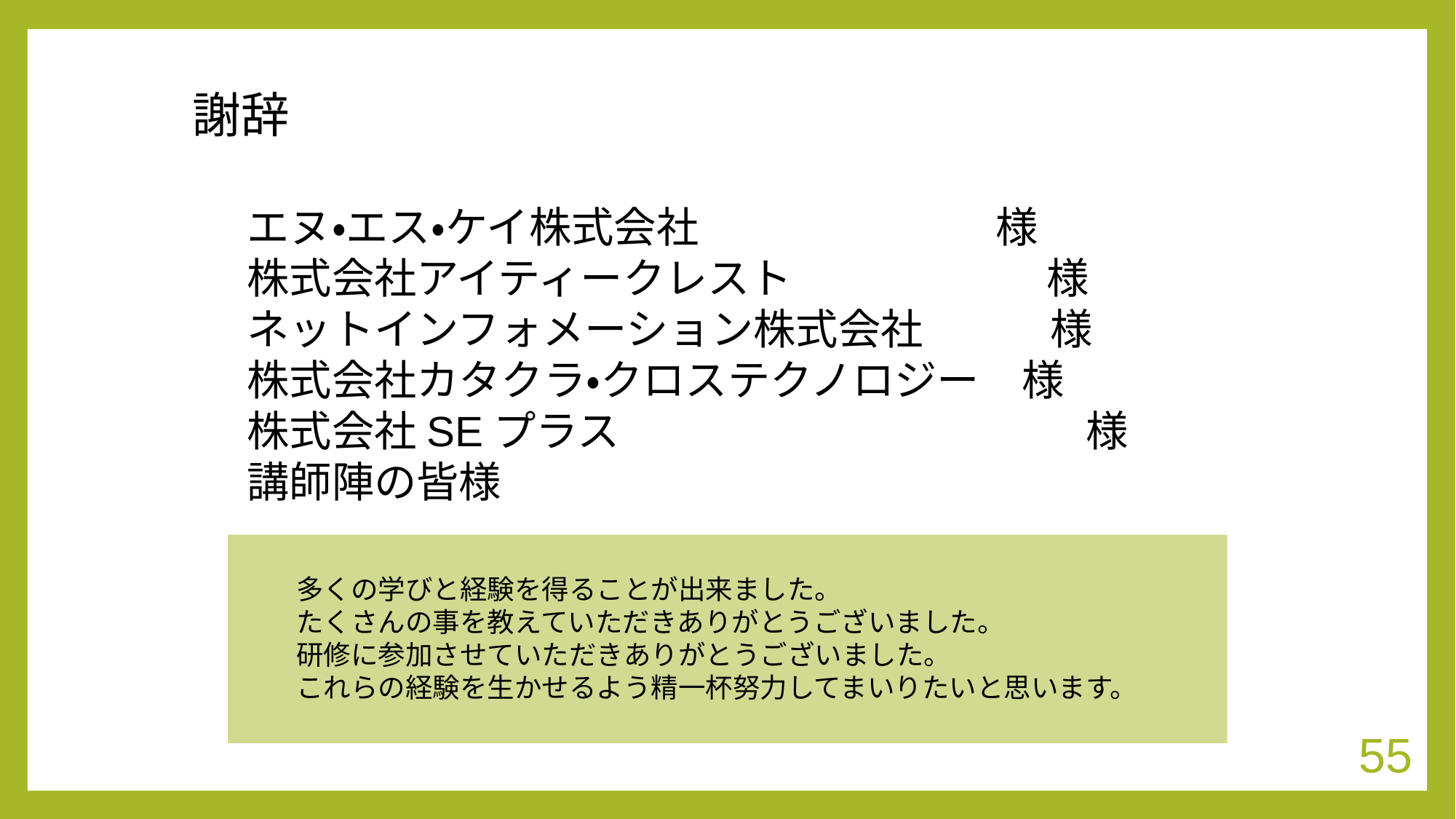

謝辞

エヌ・エス・ケイ株式会社　　　　　　　様
株式会社アイティークレスト　　　　　　様
ネットインフォメーション株式会社　　　様
株式会社カタクラ・クロステクノロジー　様
株式会社SEプラス　　　　　　　　　　　様
講師陣の皆様

多くの学びと経験を得ることが出来ました。
たくさんの事を教えていただきありがとうございました。
研修に参加させていただきありがとうございました。
これらの経験を生かせるよう精一杯努力してまいりたいと思います。
55